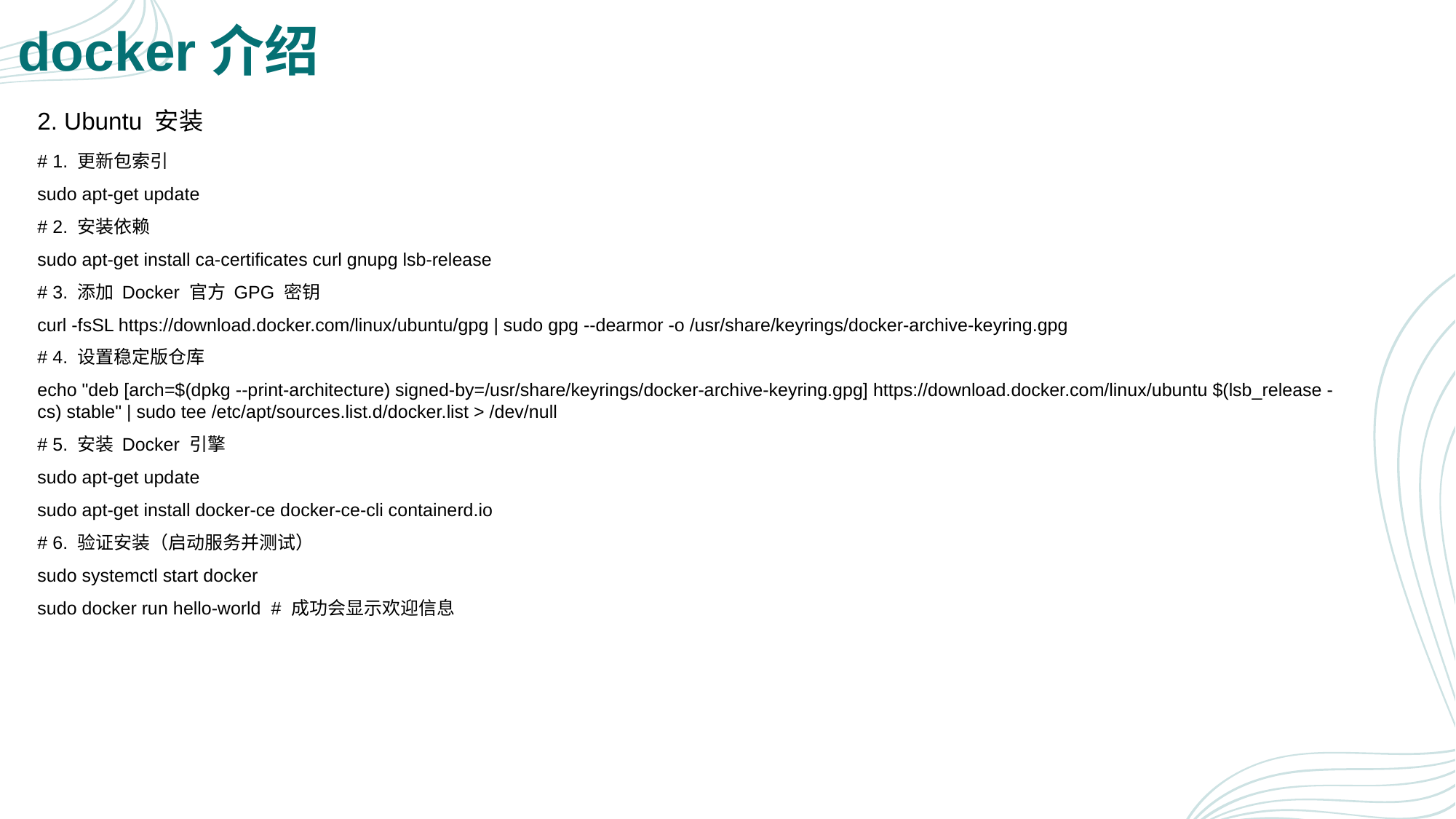

# docker介绍
2. Ubuntu 安装
# 1. 更新包索引
sudo apt-get update
# 2. 安装依赖
sudo apt-get install ca-certificates curl gnupg lsb-release
# 3. 添加 Docker 官方 GPG 密钥
curl -fsSL https://download.docker.com/linux/ubuntu/gpg | sudo gpg --dearmor -o /usr/share/keyrings/docker-archive-keyring.gpg
# 4. 设置稳定版仓库
echo "deb [arch=$(dpkg --print-architecture) signed-by=/usr/share/keyrings/docker-archive-keyring.gpg] https://download.docker.com/linux/ubuntu $(lsb_release -cs) stable" | sudo tee /etc/apt/sources.list.d/docker.list > /dev/null
# 5. 安装 Docker 引擎
sudo apt-get update
sudo apt-get install docker-ce docker-ce-cli containerd.io
# 6. 验证安装（启动服务并测试）
sudo systemctl start docker
sudo docker run hello-world  # 成功会显示欢迎信息